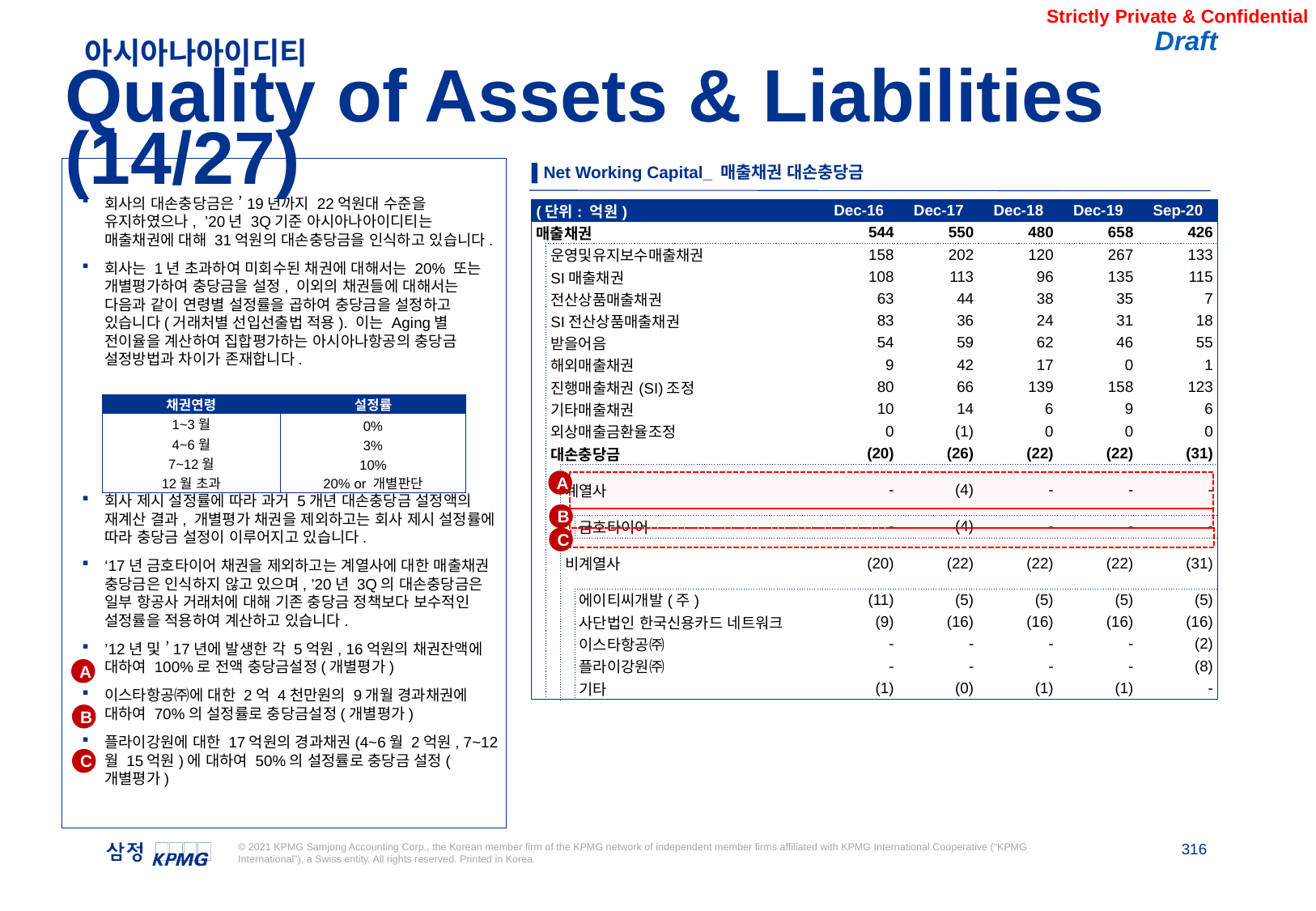

아시아나아이디티
Quality of Assets & Liabilities (14/27)
▌Net Working Capital_ 매출채권 대손충당금

회사의 대손충당금은 ’19년까지 22억원대 수준을 유지하였으나,  ’20년 3Q기준 아시아나아이디티는 매출채권에 대해 31억원의 대손충당금을 인식하고 있습니다.
회사는 1년 초과하여 미회수된 채권에 대해서는 20% 또는 개별평가하여 충당금을 설정, 이외의 채권들에 대해서는 다음과 같이 연령별 설정률을 곱하여 충당금을 설정하고 있습니다(거래처별 선입선출법 적용). 이는 Aging별 전이율을 계산하여 집합평가하는 아시아나항공의 충당금 설정방법과 차이가 존재합니다.

회사 제시 설정률에 따라 과거 5개년 대손충당금 설정액의 재계산 결과, 개별평가 채권을 제외하고는 회사 제시 설정률에 따라 충당금 설정이 이루어지고 있습니다.
‘17년 금호타이어 채권을 제외하고는 계열사에 대한 매출채권 충당금은 인식하지 않고 있으며, ’20년 3Q의 대손충당금은 일부 항공사 거래처에 대해 기존 충당금 정책보다 보수적인 설정률을 적용하여 계산하고 있습니다.
’12년 및 ’17년에 발생한 각 5억원, 16억원의 채권잔액에 대하여 100%로 전액 충당금설정(개별평가)
이스타항공㈜에 대한 2억 4천만원의 9개월 경과채권에 대하여 70%의 설정률로 충당금설정(개별평가)
플라이강원에 대한 17억원의 경과채권(4~6월 2억원, 7~12월 15억원)에 대하여 50%의 설정률로 충당금 설정(개별평가)

| (단위: 억원) |  |  |  | Dec-16 | Dec-17 | Dec-18 | Dec-19 | Sep-20 |
| --- | --- | --- | --- | --- | --- | --- | --- | --- |
| 매출채권 |  |  |  | 544 | 550 | 480 | 658 | 426 |
|  | 운영및유지보수매출채권 |  |  | 158 | 202 | 120 | 267 | 133 |
|  | SI매출채권 |  |  | 108 | 113 | 96 | 135 | 115 |
|  | 전산상품매출채권 |  |  | 63 | 44 | 38 | 35 | 7 |
|  | SI전산상품매출채권 |  |  | 83 | 36 | 24 | 31 | 18 |
|  | 받을어음 |  |  | 54 | 59 | 62 | 46 | 55 |
|  | 해외매출채권 |  |  | 9 | 42 | 17 | 0 | 1 |
|  | 진행매출채권(SI)조정 |  |  | 80 | 66 | 139 | 158 | 123 |
|  | 기타매출채권 |  |  | 10 | 14 | 6 | 9 | 6 |
|  | 외상매출금환율조정 |  |  | 0 | (1) | 0 | 0 | 0 |
|  | 대손충당금 |  |  | (20) | (26) | (22) | (22) | (31) |
|  |  | 계열사 |  | - | (4) | - | - | - |
|  |  |  | 금호타이어 | - | (4) | - | - | - |
|  |  | 비계열사 |  | (20) | (22) | (22) | (22) | (31) |
|  |  |  | 에이티씨개발(주) | (11) | (5) | (5) | (5) | (5) |
|  |  |  | 사단법인 한국신용카드 네트워크 | (9) | (16) | (16) | (16) | (16) |
|  |  |  | 이스타항공㈜ | - | - | - | - | (2) |
|  |  |  | 플라이강원㈜ | - | - | - | - | (8) |
|  |  |  | 기타 | (1) | (0) | (1) | (1) | - |
| 채권연령 | 설정률 |
| --- | --- |
| 1~3월 | 0% |
| 4~6월 | 3% |
| 7~12월 | 10% |
| 12월 초과 | 20% or 개별판단 |
A

B

C

A
B
C